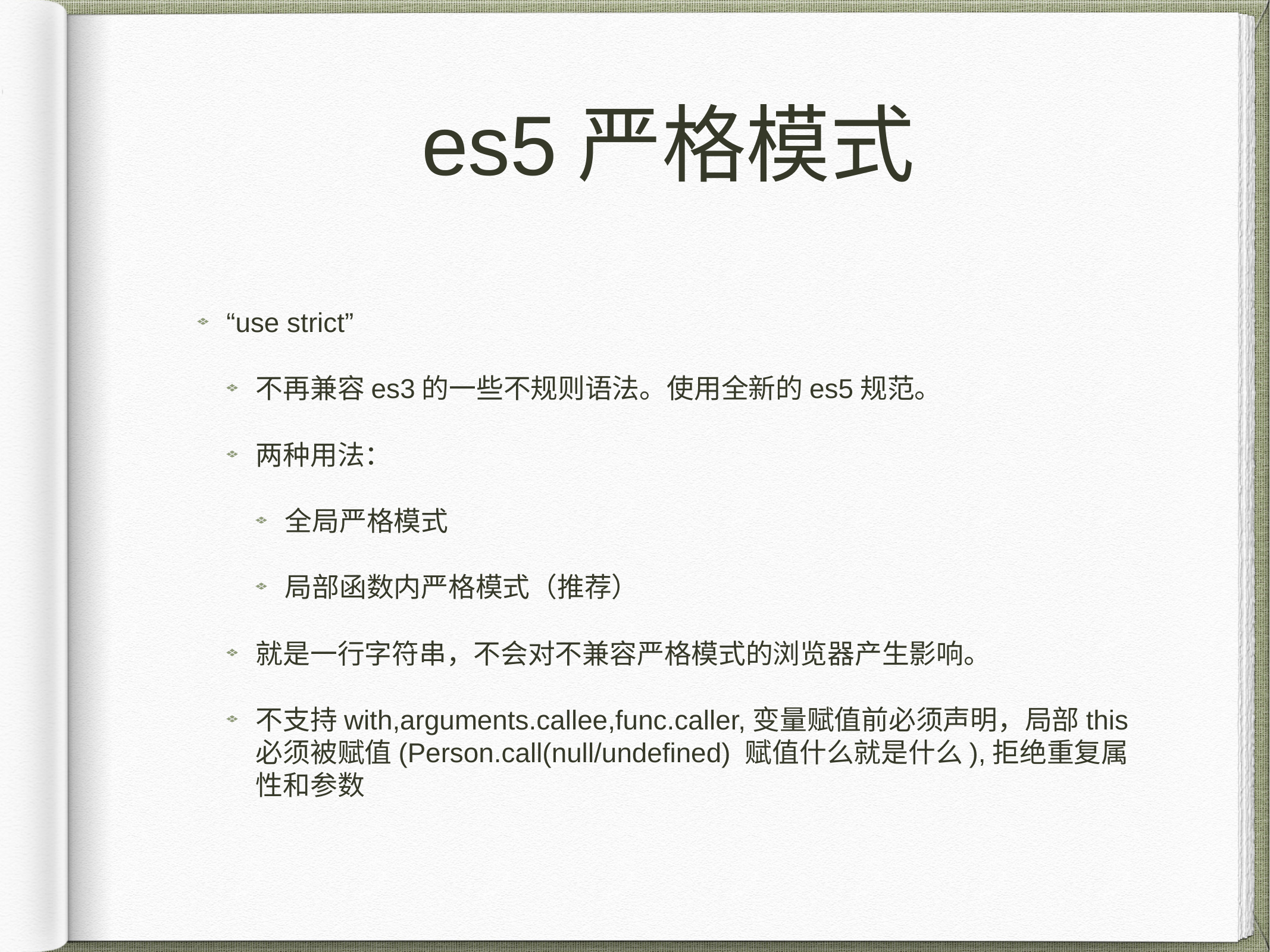

# es5严格模式
“use strict”
不再兼容es3的一些不规则语法。使用全新的es5规范。
两种用法：
全局严格模式
局部函数内严格模式（推荐）
就是一行字符串，不会对不兼容严格模式的浏览器产生影响。
不支持with,arguments.callee,func.caller,变量赋值前必须声明，局部this必须被赋值(Person.call(null/undefined) 赋值什么就是什么),拒绝重复属性和参数